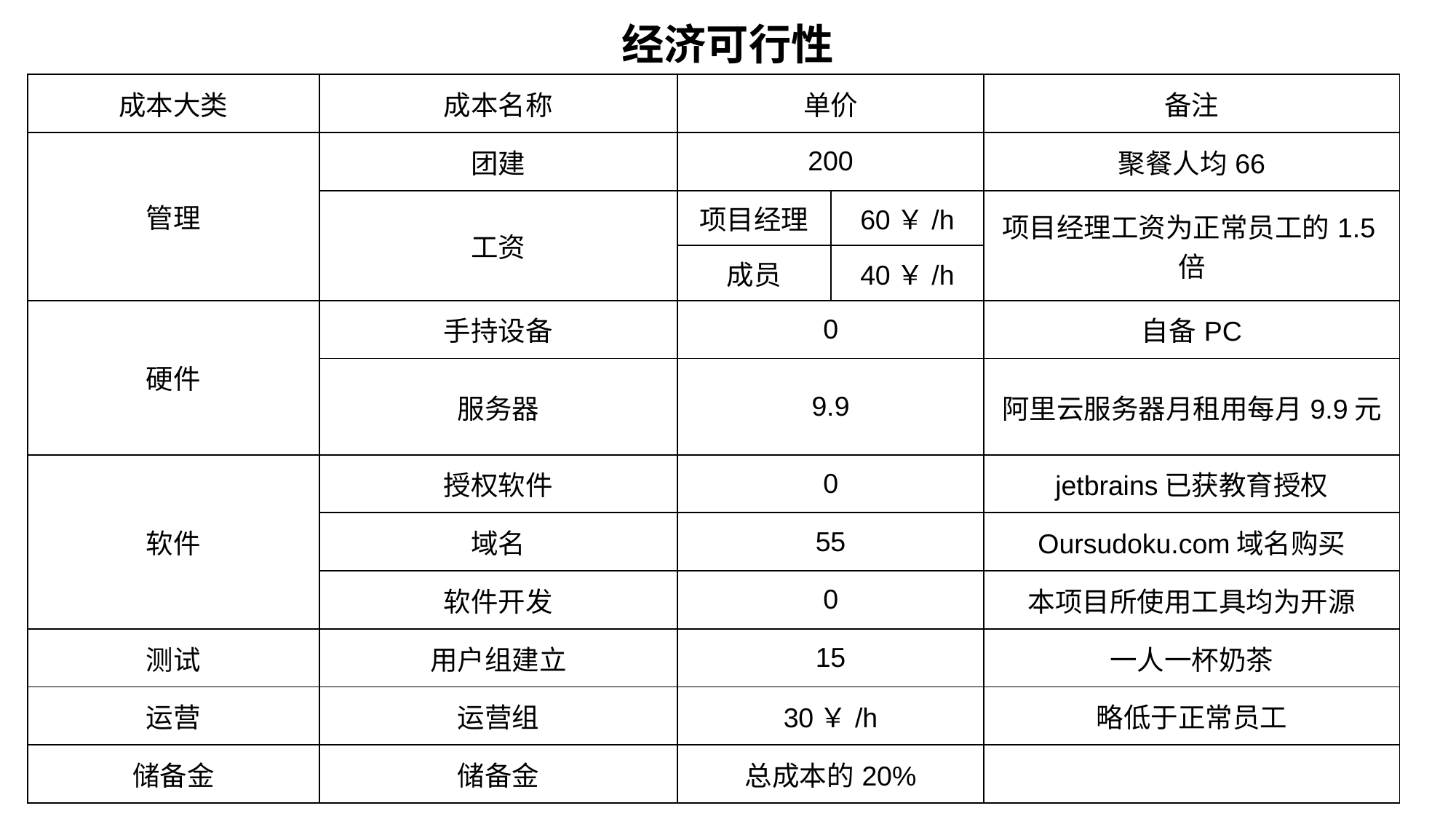

经济可行性
| 成本大类 | 成本名称 | 单价 |  | 备注 |
| --- | --- | --- | --- | --- |
| 管理 | 团建 | 200 |  | 聚餐人均66 |
|  | 工资 | 项目经理 | 60￥/h | 项目经理工资为正常员工的1.5倍 |
|  |  | 成员 | 40￥/h |  |
| 硬件 | 手持设备 | 0 |  | 自备PC |
|  | 服务器 | 9.9 |  | 阿里云服务器月租用每月9.9元 |
| 软件 | 授权软件 | 0 |  | jetbrains已获教育授权 |
|  | 域名 | 55 |  | Oursudoku.com域名购买 |
|  | 软件开发 | 0 |  | 本项目所使用工具均为开源 |
| 测试 | 用户组建立 | 15 |  | 一人一杯奶茶 |
| 运营 | 运营组 | 30￥/h |  | 略低于正常员工 |
| 储备金 | 储备金 | 总成本的20% |  |  |
考虑经济方面的可行性。分析员应该估计余下的每个可能的系统的开发成本和运行费用，并且估计相对于现有的系统而言这个系统可以节省的开支或可以增加的收入。